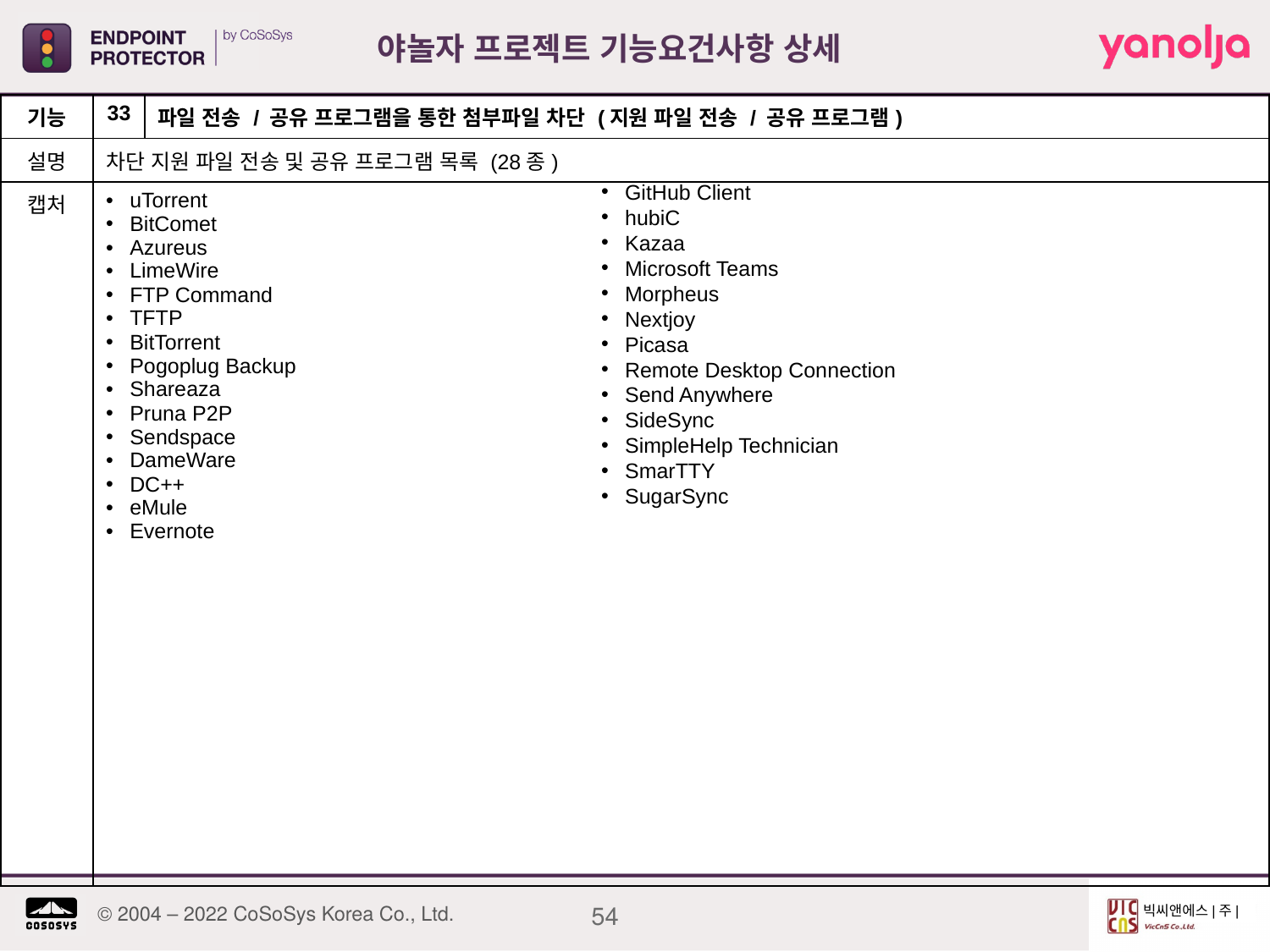

야놀자 프로젝트 기능요건사항 상세
| 기능 | 33 | 파일 전송 / 공유 프로그램을 통한 첨부파일 차단 (지원 파일 전송 / 공유 프로그램) |
| --- | --- | --- |
| 설명 | 차단 지원 파일 전송 및 공유 프로그램 목록 (28종) |  |
| 캡처 | uTorrent BitComet Azureus LimeWire FTP Command TFTP BitTorrent Pogoplug Backup Shareaza Pruna P2P Sendspace DameWare DC++ eMule Evernote |  |
GitHub Client
hubiC
Kazaa
Microsoft Teams
Morpheus
Nextjoy
Picasa
Remote Desktop Connection
Send Anywhere
SideSync
SimpleHelp Technician
SmarTTY
SugarSync
54